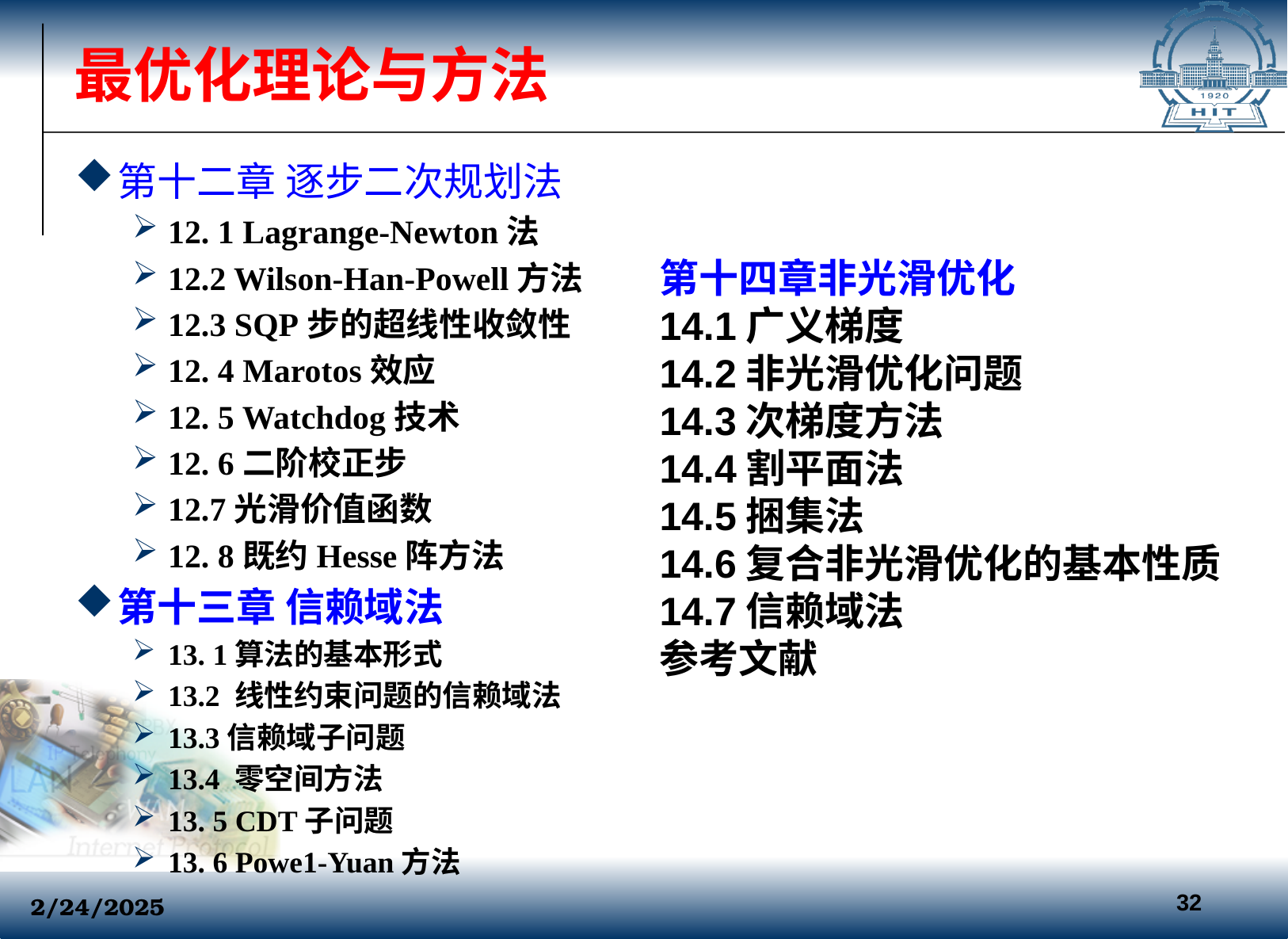

# 最优化理论与方法
第十二章 逐步二次规划法
12. 1 Lagrange-Newton法
12.2 Wilson-Han-Powell方法
12.3 SQP步的超线性收敛性
12. 4 Marotos效应
12. 5 Watchdog技术
12. 6二阶校正步
12.7光滑价值函数
12. 8既约Hesse阵方法
第十三章 信赖域法
13. 1算法的基本形式
13.2 线性约束问题的信赖域法
13.3信赖域子问题
13.4 零空间方法
13. 5 CDT子问题
13. 6 Powe1-Yuan方法
第十四章非光滑优化
14.1广义梯度
14.2非光滑优化问题
14.3次梯度方法
14.4割平面法
14.5捆集法
14.6复合非光滑优化的基本性质
14.7信赖域法
参考文献